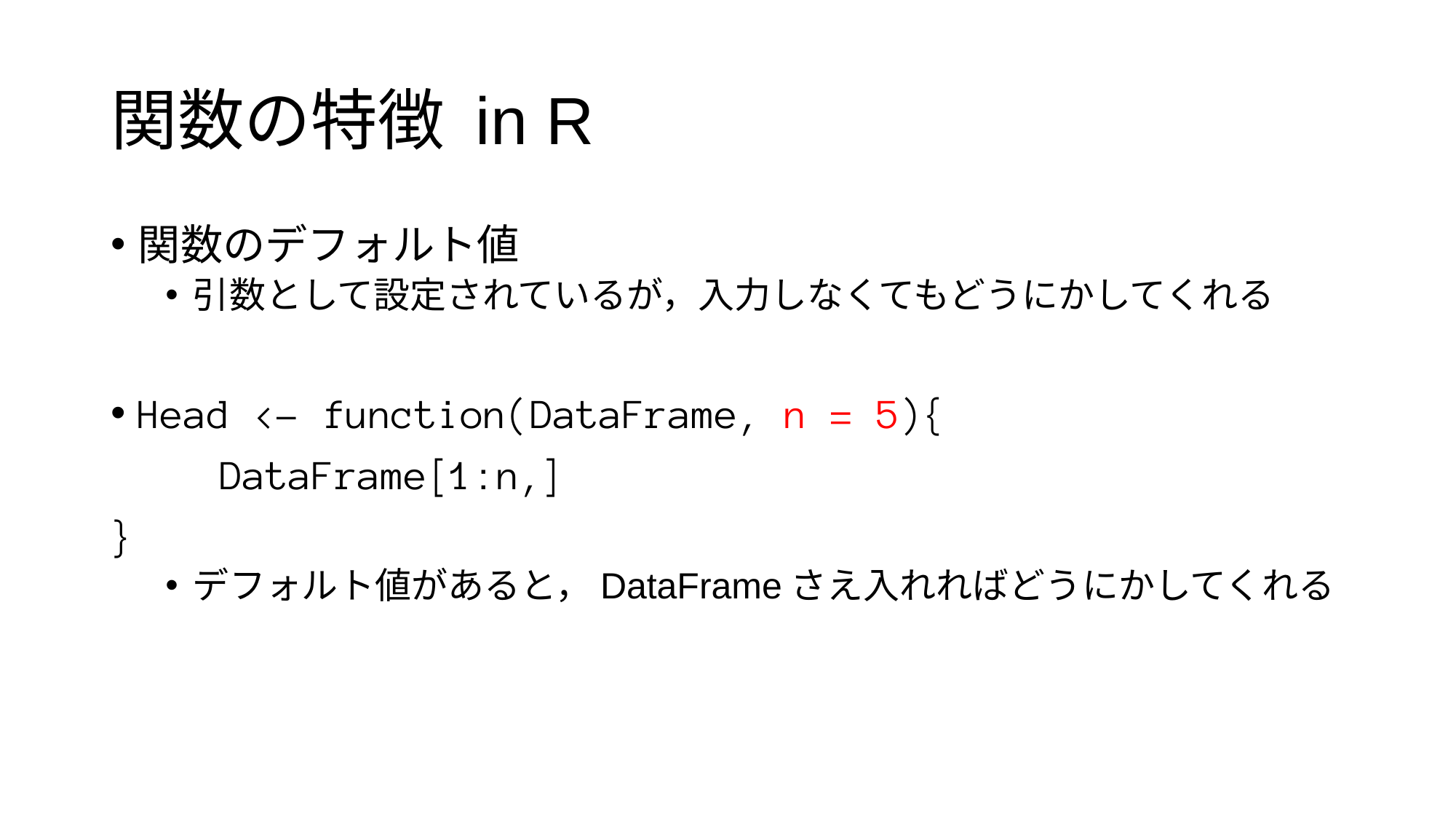

# 関数の特徴 in R
関数のデフォルト値
引数として設定されているが，入力しなくてもどうにかしてくれる

Head <- function(DataFrame, n = 5){
	DataFrame[1:n,]
}
デフォルト値があると，DataFrameさえ入れればどうにかしてくれる